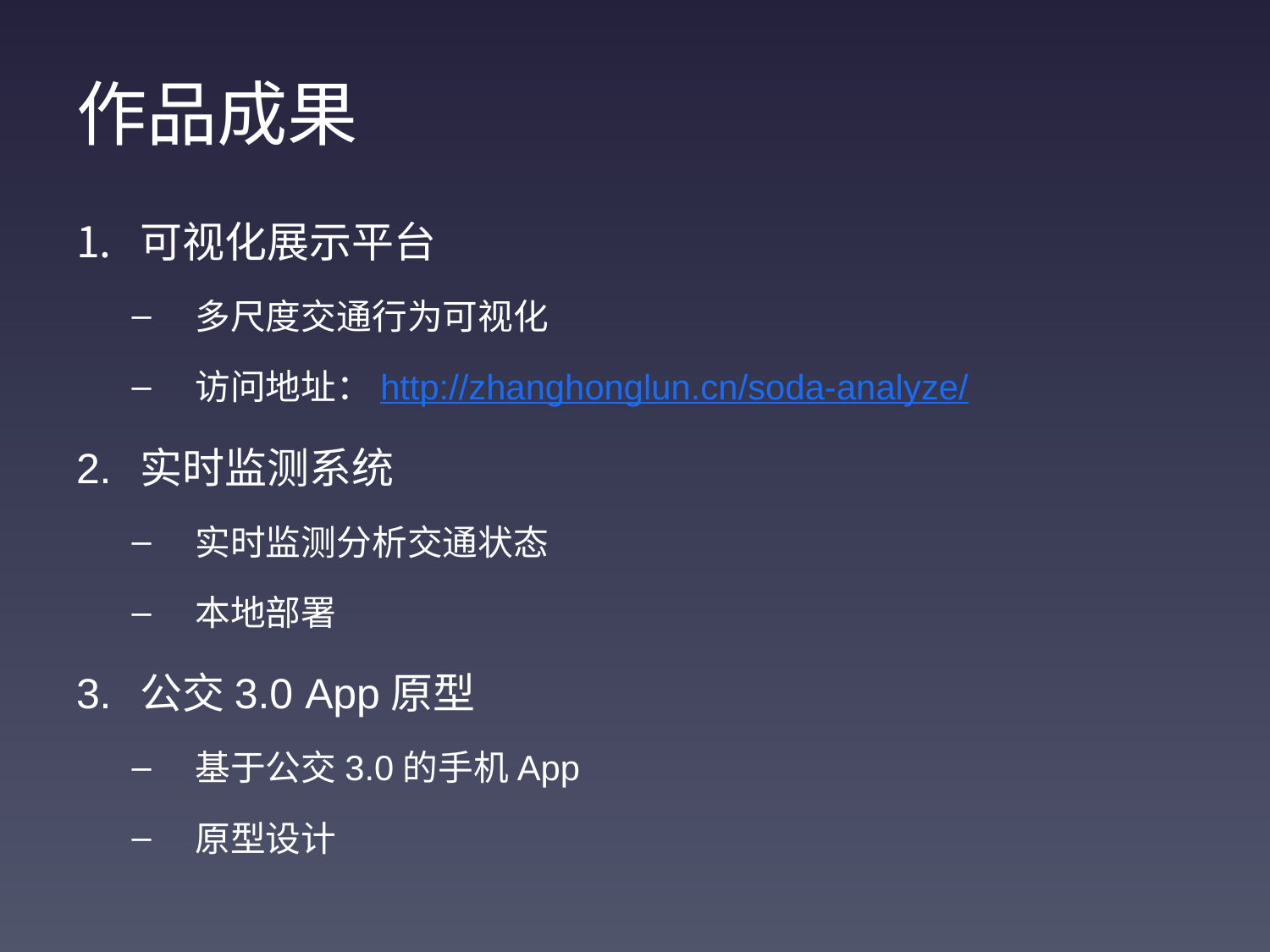

# 作品成果
可视化展示平台
多尺度交通行为可视化
访问地址：http://zhanghonglun.cn/soda-analyze/
实时监测系统
实时监测分析交通状态
本地部署
公交3.0 App原型
基于公交3.0的手机App
原型设计